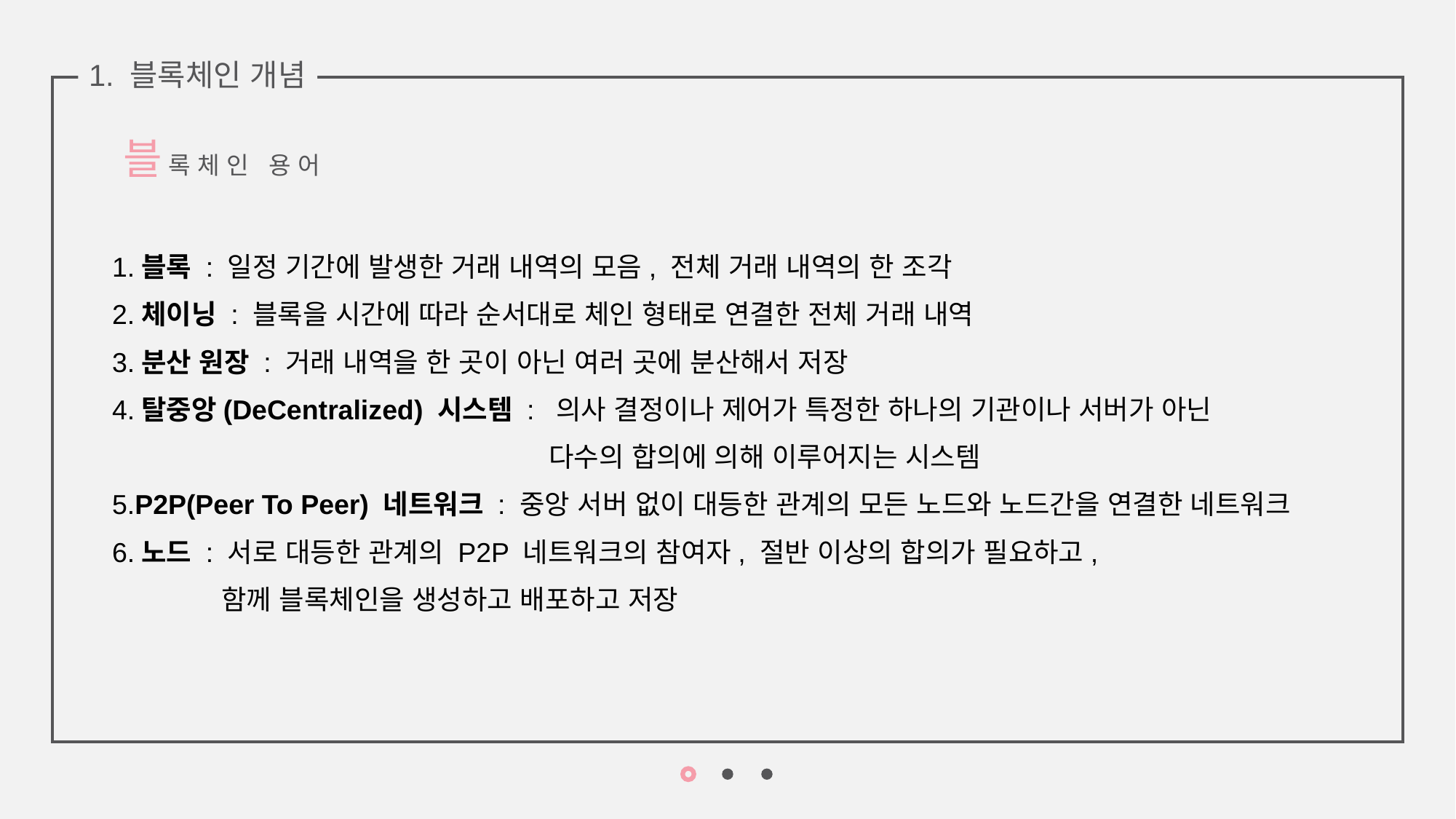

1. 블록체인 개념

블 록 체 인   용 어

1.블록 : 일정 기간에 발생한 거래 내역의 모음, 전체 거래 내역의 한 조각
2.체이닝 : 블록을 시간에 따라 순서대로 체인 형태로 연결한 전체 거래 내역
3.분산 원장 : 거래 내역을 한 곳이 아닌 여러 곳에 분산해서 저장
4.탈중앙(DeCentralized) 시스템 :  의사 결정이나 제어가 특정한 하나의 기관이나 서버가 아닌
				다수의 합의에 의해 이루어지는 시스템
5.P2P(Peer To Peer) 네트워크 : 중앙 서버 없이 대등한 관계의 모든 노드와 노드간을 연결한 네트워크
6.노드 : 서로 대등한 관계의 P2P 네트워크의 참여자, 절반 이상의 합의가 필요하고,
	함께 블록체인을 생성하고 배포하고 저장